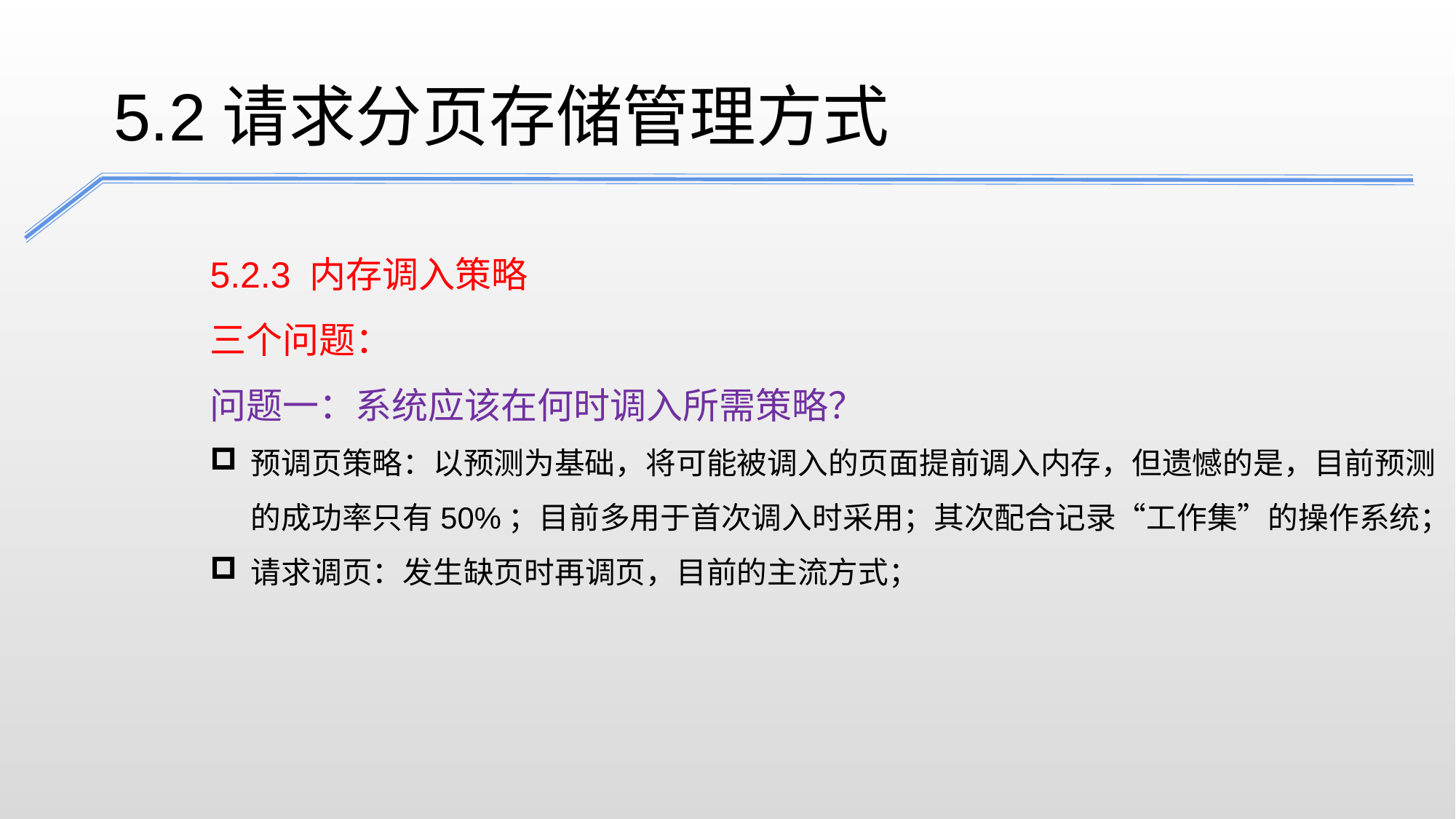

5.2请求分页存储管理方式

5.2.3 内存调入策略
三个问题：
问题一：系统应该在何时调入所需策略？
预调页策略：以预测为基础，将可能被调入的页面提前调入内存，但遗憾的是，目前预测的成功率只有50%；目前多用于首次调入时采用；其次配合记录“工作集”的操作系统；
请求调页：发生缺页时再调页，目前的主流方式；